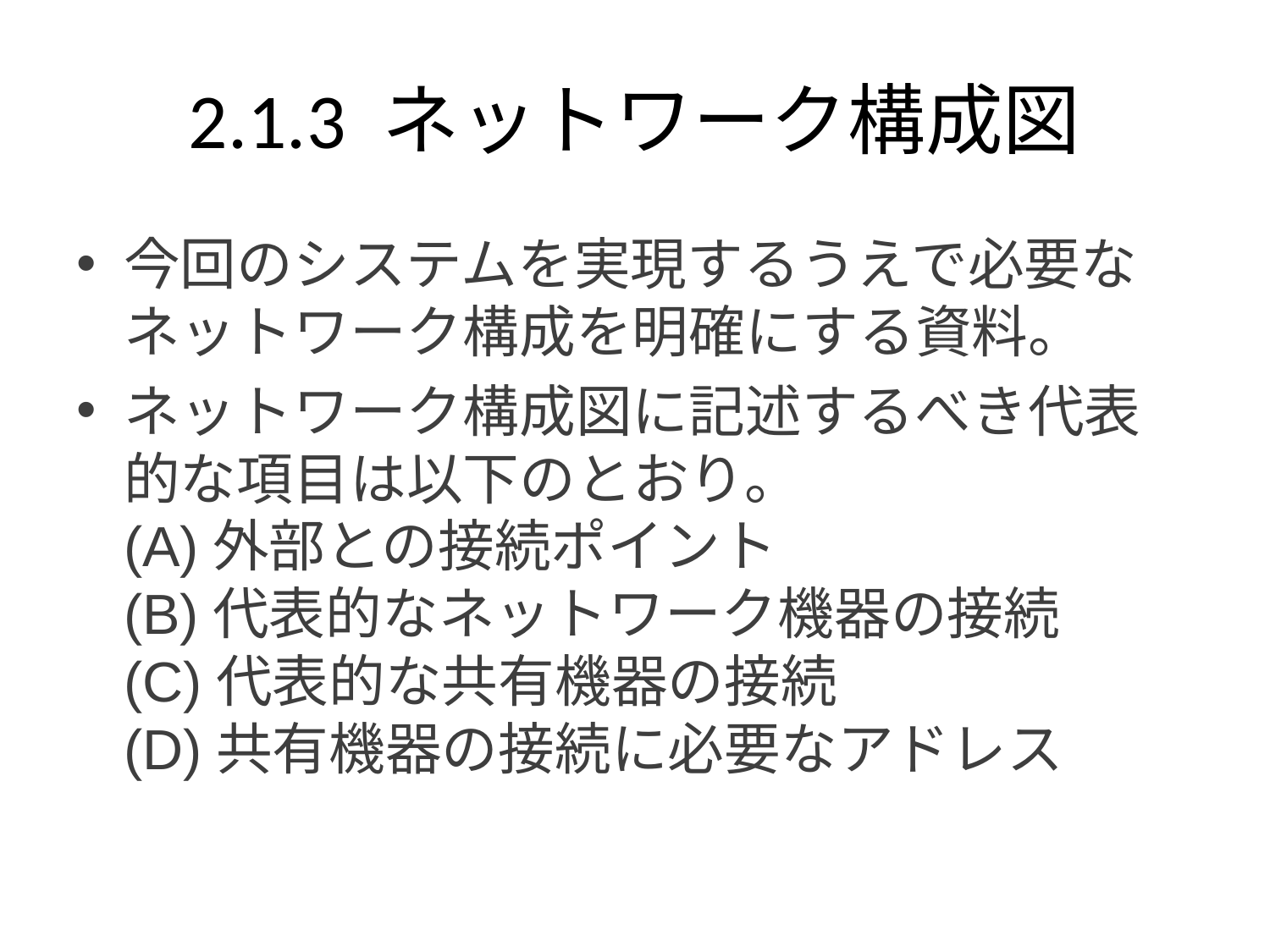

# 2.1.3 ネットワーク構成図
今回のシステムを実現するうえで必要なネットワーク構成を明確にする資料。
ネットワーク構成図に記述するべき代表的な項目は以下のとおり。
(A)外部との接続ポイント
(B)代表的なネットワーク機器の接続
(C)代表的な共有機器の接続
(D)共有機器の接続に必要なアドレス